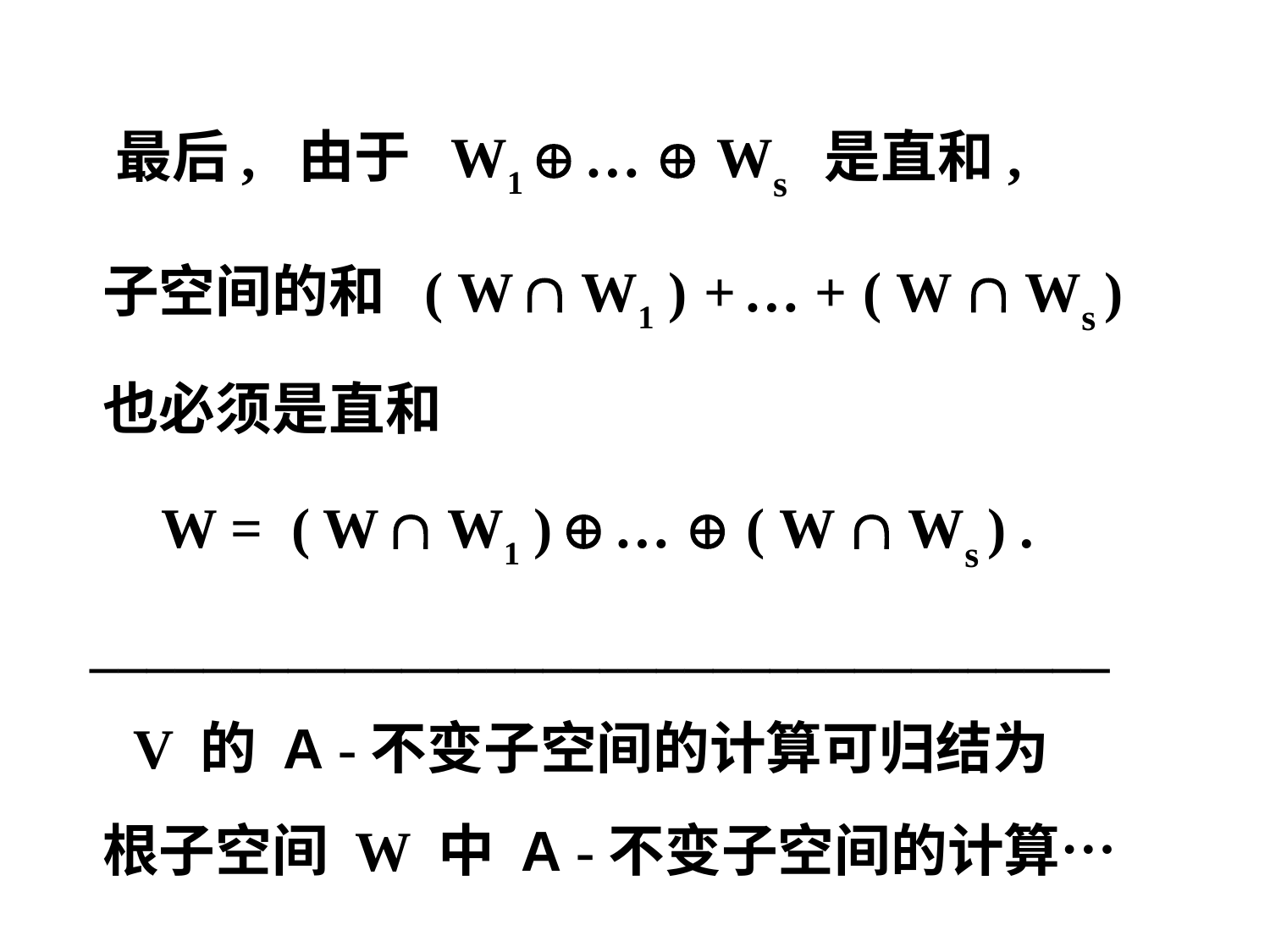

最后,  由于  W1 ⊕ … ⊕  Ws  是直和,
 子空间的和  ( W ∩ W1 )  + … +  ( W ∩ Ws )
 也必须是直和
      W =  ( W ∩ W1 ) ⊕ … ⊕  ( W ∩ Ws ) .
 ____________________________________
    V 的 A -不变子空间的计算可归结为
 根子空间 W 中 A -不变子空间的计算…